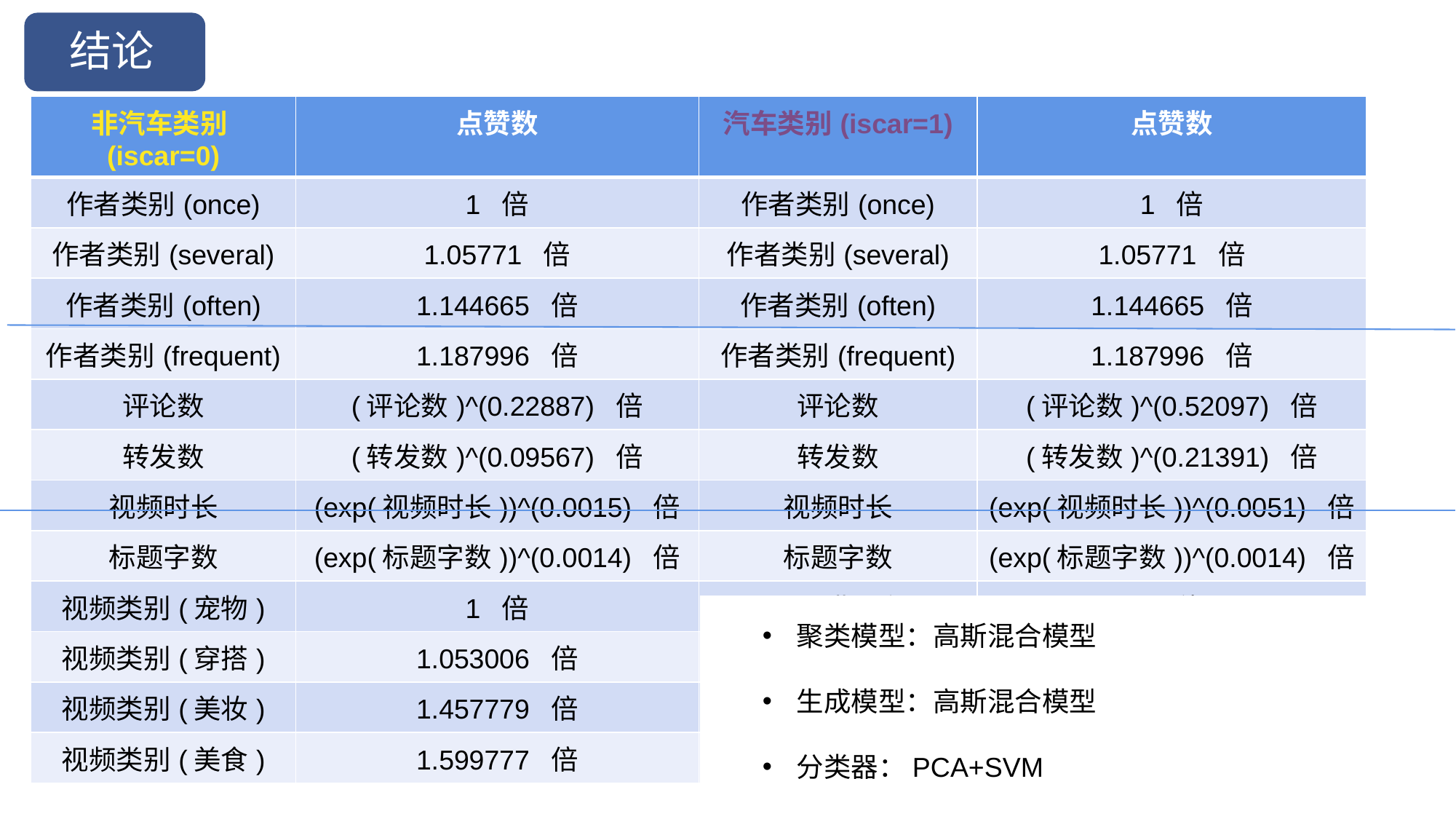

结论
| 非汽车类别(iscar=0) | 点赞数 | 汽车类别(iscar=1) | 点赞数 |
| --- | --- | --- | --- |
| 作者类别(once) | 1 倍 | 作者类别(once) | 1 倍 |
| 作者类别(several) | 1.05771 倍 | 作者类别(several) | 1.05771 倍 |
| 作者类别(often) | 1.144665 倍 | 作者类别(often) | 1.144665 倍 |
| 作者类别(frequent) | 1.187996 倍 | 作者类别(frequent) | 1.187996 倍 |
| 评论数 | (评论数)^(0.22887) 倍 | 评论数 | (评论数)^(0.52097) 倍 |
| 转发数 | (转发数)^(0.09567) 倍 | 转发数 | (转发数)^(0.21391) 倍 |
| 视频时长 | (exp(视频时长))^(0.0015) 倍 | 视频时长 | (exp(视频时长))^(0.0051) 倍 |
| 标题字数 | (exp(标题字数))^(0.0014) 倍 | 标题字数 | (exp(标题字数))^(0.0014) 倍 |
| 视频类别(宠物) | 1 倍 | BGM(非原创) | 1 倍 |
| 视频类别(穿搭) | 1.053006 倍 | BGM(原创) | 1.11154 倍 |
| 视频类别(美妆) | 1.457779 倍 |  |  |
| 视频类别(美食) | 1.599777 倍 |  |  |
| 视频类别(游戏) | 1.806536 倍 |  |  |
| 视频类别(剧情) | 2.331663 倍 |  |  |
| BGM |  |  |  |

聚类模型：高斯混合模型

生成模型：高斯混合模型

分类器：PCA+SVM